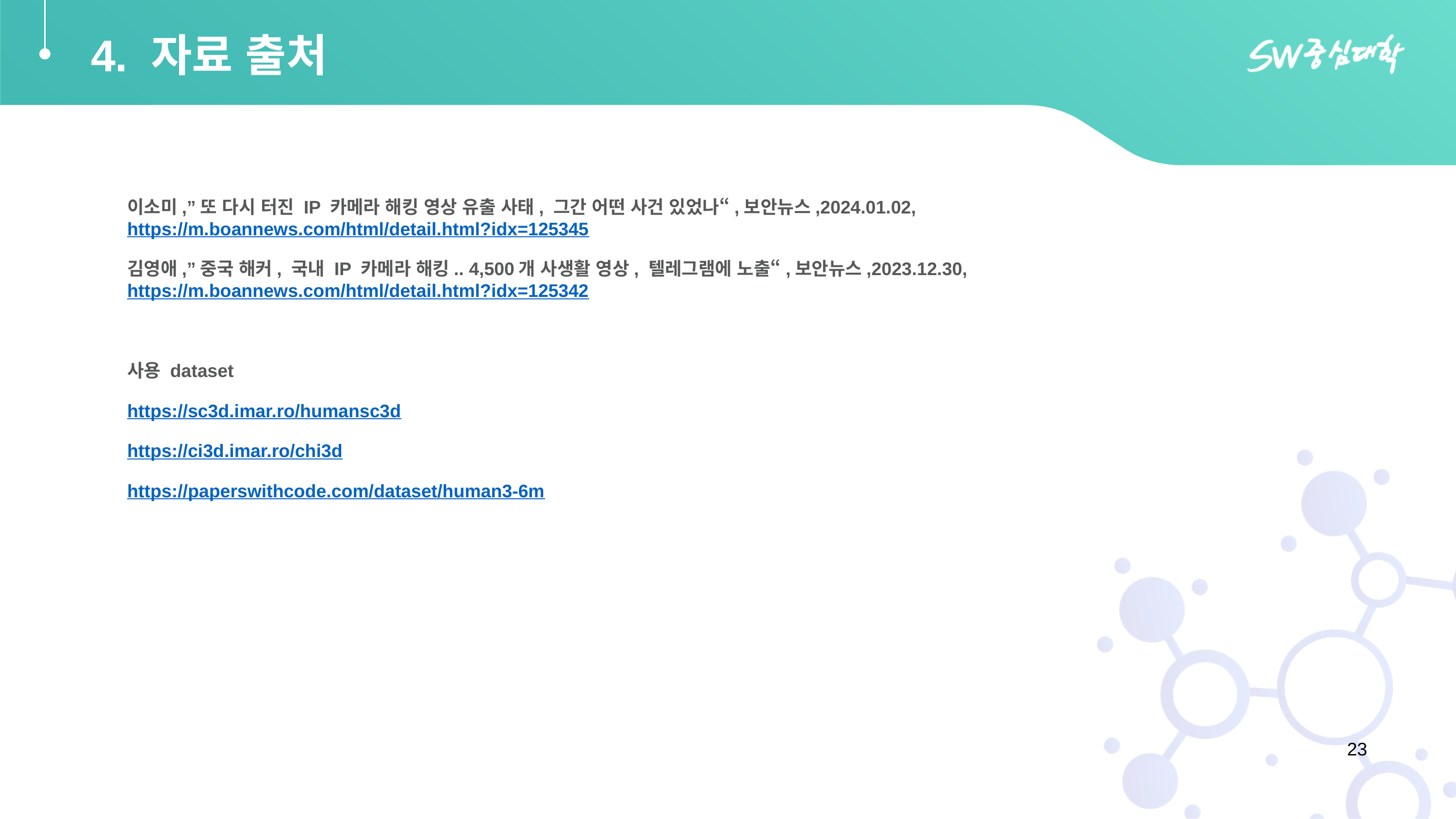

# 4. 자료 출처

이소미,”또 다시 터진 IP 카메라 해킹 영상 유출 사태, 그간 어떤 사건 있었나“,보안뉴스,2024.01.02, https://m.boannews.com/html/detail.html?idx=125345
김영애,”중국 해커, 국내 IP 카메라 해킹.. 4,500개 사생활 영상, 텔레그램에 노출“,보안뉴스,2023.12.30, https://m.boannews.com/html/detail.html?idx=125342

사용 dataset
https://sc3d.imar.ro/humansc3d
https://ci3d.imar.ro/chi3d
https://paperswithcode.com/dataset/human3-6m